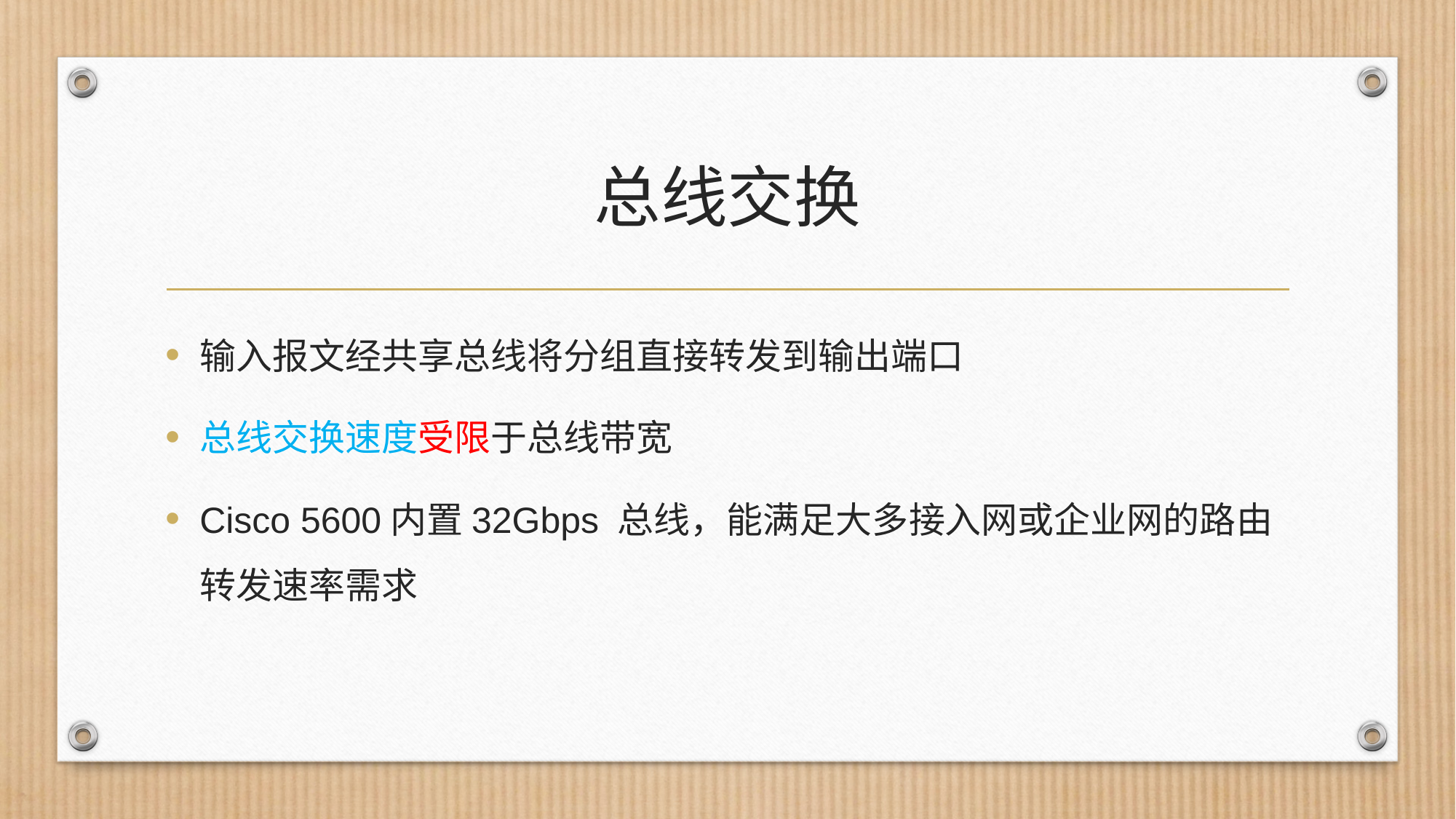

# 总线交换
输入报文经共享总线将分组直接转发到输出端口
总线交换速度受限于总线带宽
Cisco 5600内置32Gbps 总线，能满足大多接入网或企业网的路由转发速率需求